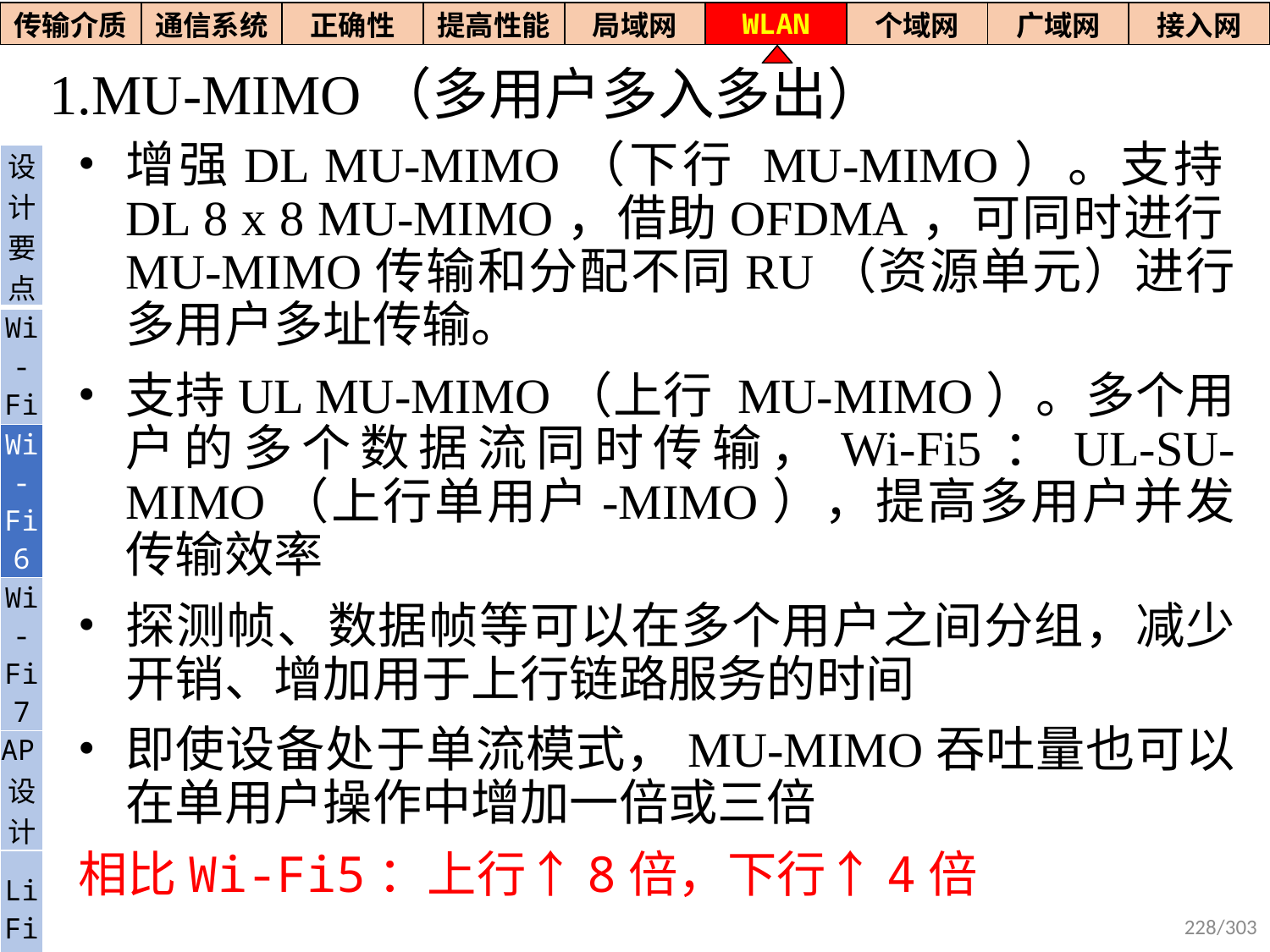

| 传输介质 | 通信系统 | 正确性 | 提高性能 | 局域网 | WLAN | 个域网 | 广域网 | 接入网 |
| --- | --- | --- | --- | --- | --- | --- | --- | --- |

# 1.MU-MIMO（多用户多入多出）
增强DL MU-MIMO（下行 MU-MIMO）。支持DL 8 x 8 MU-MIMO，借助OFDMA，可同时进行MU-MIMO传输和分配不同RU（资源单元）进行多用户多址传输。
支持UL MU-MIMO（上行 MU-MIMO）。多个用户的多个数据流同时传输，Wi-Fi5：UL-SU-MIMO（上行单用户-MIMO），提高多用户并发传输效率
探测帧、数据帧等可以在多个用户之间分组，减少开销、增加用于上行链路服务的时间
即使设备处于单流模式，MU-MIMO吞吐量也可以在单用户操作中增加一倍或三倍
相比Wi-Fi5：上行↑8倍，下行↑4倍
| 设计要点 |
| --- |
| Wi- Fi |
| Wi-Fi6 |
| Wi-Fi7 |
| AP设计 |
| Li Fi |
228/303